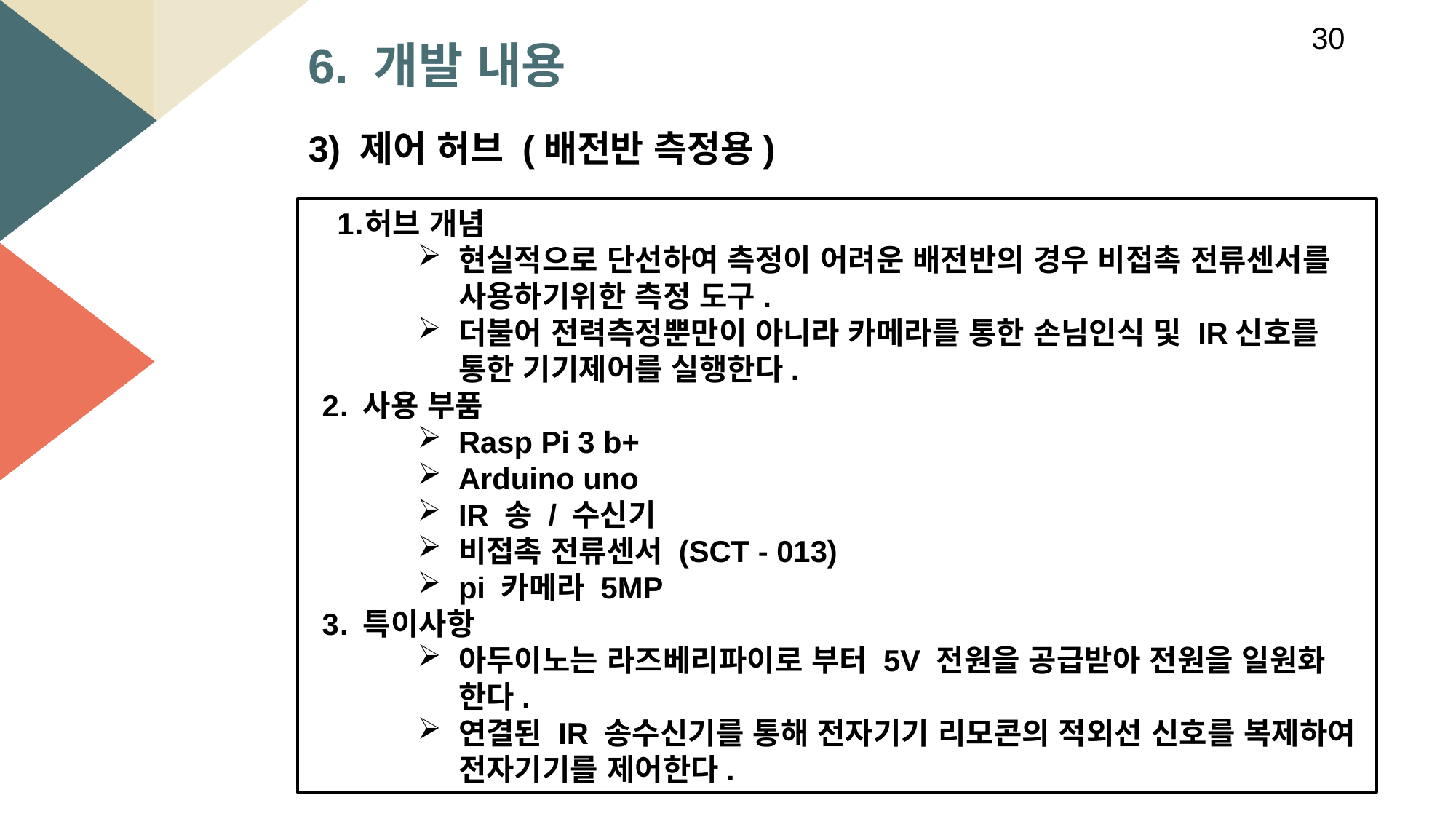

30
6. 개발 내용
3) 제어 허브 (배전반 측정용)
허브 개념
현실적으로 단선하여 측정이 어려운 배전반의 경우 비접촉 전류센서를 사용하기위한 측정 도구.
더불어 전력측정뿐만이 아니라 카메라를 통한 손님인식 및 IR신호를 통한 기기제어를 실행한다.
사용 부품
Rasp Pi 3 b+
Arduino uno
IR 송 / 수신기
비접촉 전류센서 (SCT - 013)
pi 카메라 5MP
특이사항
아두이노는 라즈베리파이로 부터 5V 전원을 공급받아 전원을 일원화 한다.
연결된 IR 송수신기를 통해 전자기기 리모콘의 적외선 신호를 복제하여 전자기기를 제어한다.